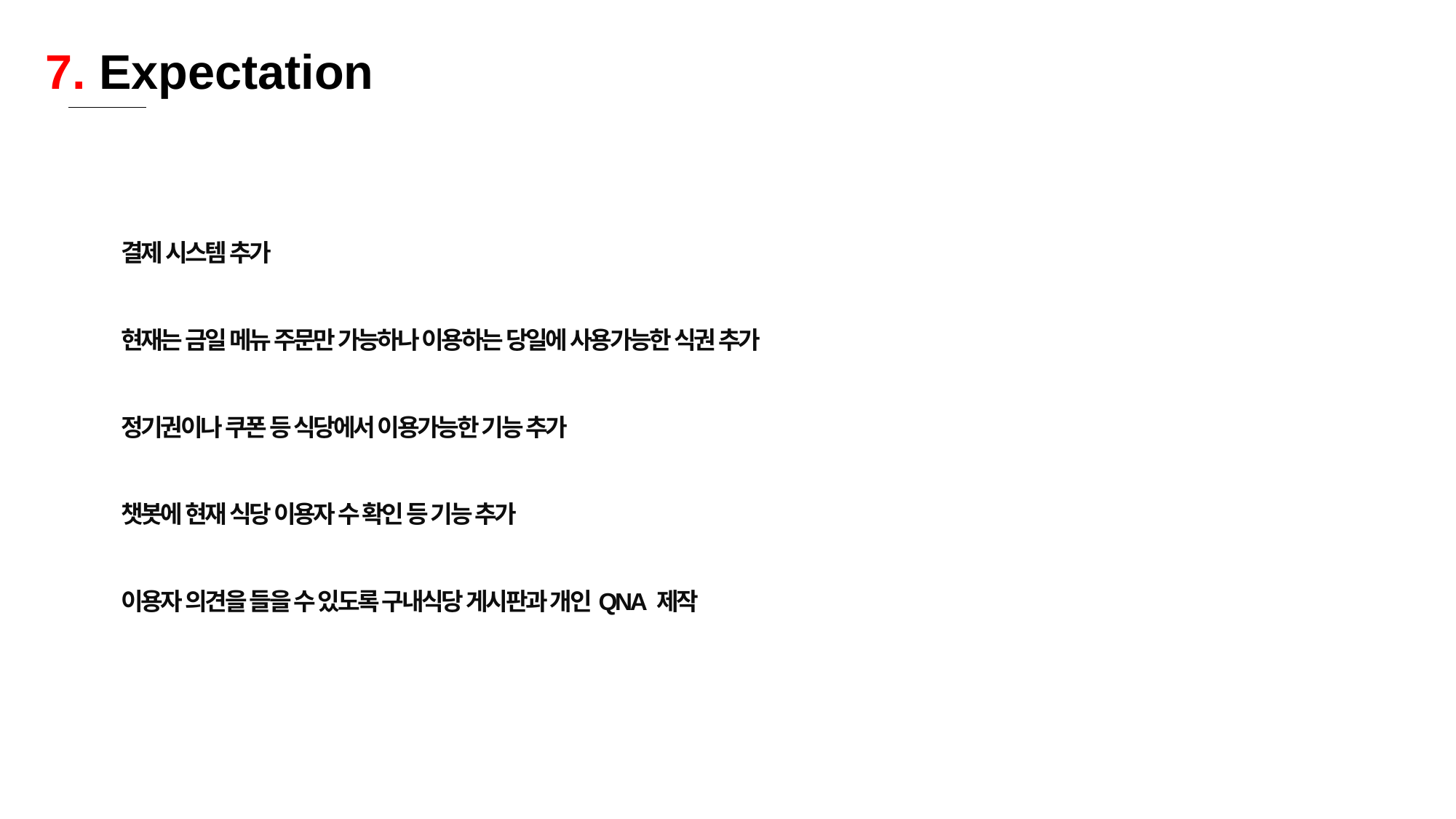

7. Expectation
결제 시스템 추가

현재는 금일 메뉴 주문만 가능하나 이용하는 당일에 사용가능한 식권 추가

정기권이나 쿠폰 등 식당에서 이용가능한 기능 추가

챗봇에 현재 식당 이용자 수 확인 등 기능 추가

이용자 의견을 들을 수 있도록 구내식당 게시판과 개인QNA 제작